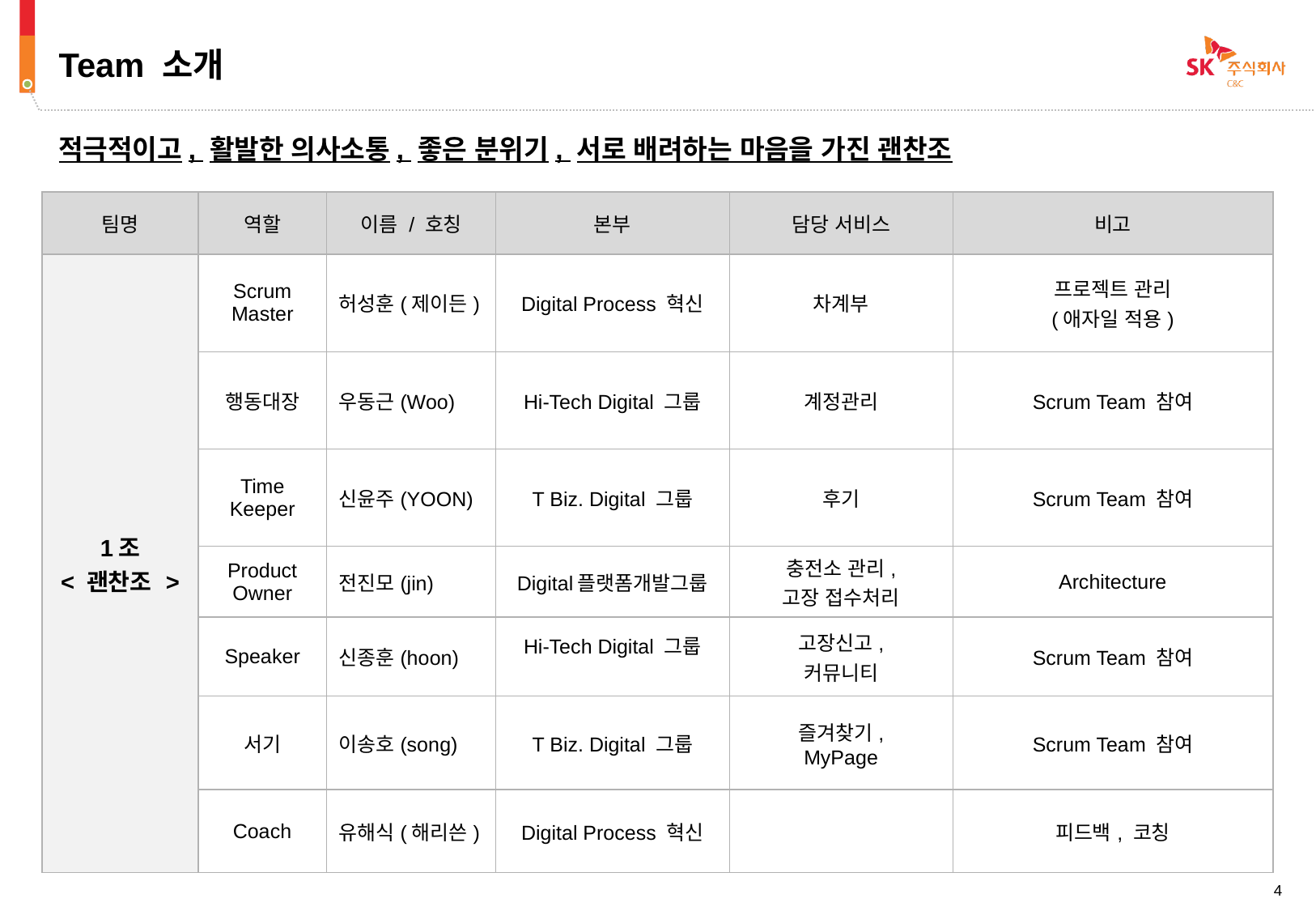

Team 소개
적극적이고, 활발한 의사소통, 좋은 분위기, 서로 배려하는 마음을 가진 괜찬조
| 팀명 | 역할 | 이름 / 호칭 | 본부 | 담당 서비스 | 비고 |
| --- | --- | --- | --- | --- | --- |
| 1조 < 괜찬조 > | Scrum Master | 허성훈(제이든) | Digital Process 혁신 | 차계부 | 프로젝트 관리 (애자일 적용) |
|  | 행동대장 | 우동근(Woo) | Hi-Tech Digital 그룹 | 계정관리 | Scrum Team 참여 |
|  | Time Keeper | 신윤주(YOON) | T Biz. Digital 그룹 | 후기 | Scrum Team 참여 |
|  | Product Owner | 전진모(jin) | Digital플랫폼개발그룹 | 충전소 관리, 고장 접수처리 | Architecture |
|  | Speaker | 신종훈(hoon) | Hi-Tech Digital 그룹 | 고장신고, 커뮤니티 | Scrum Team 참여 |
|  | 서기 | 이송호(song) | T Biz. Digital 그룹 | 즐겨찾기, MyPage | Scrum Team 참여 |
|  | Coach | 유해식(해리쓴) | Digital Process 혁신 |  | 피드백, 코칭 |